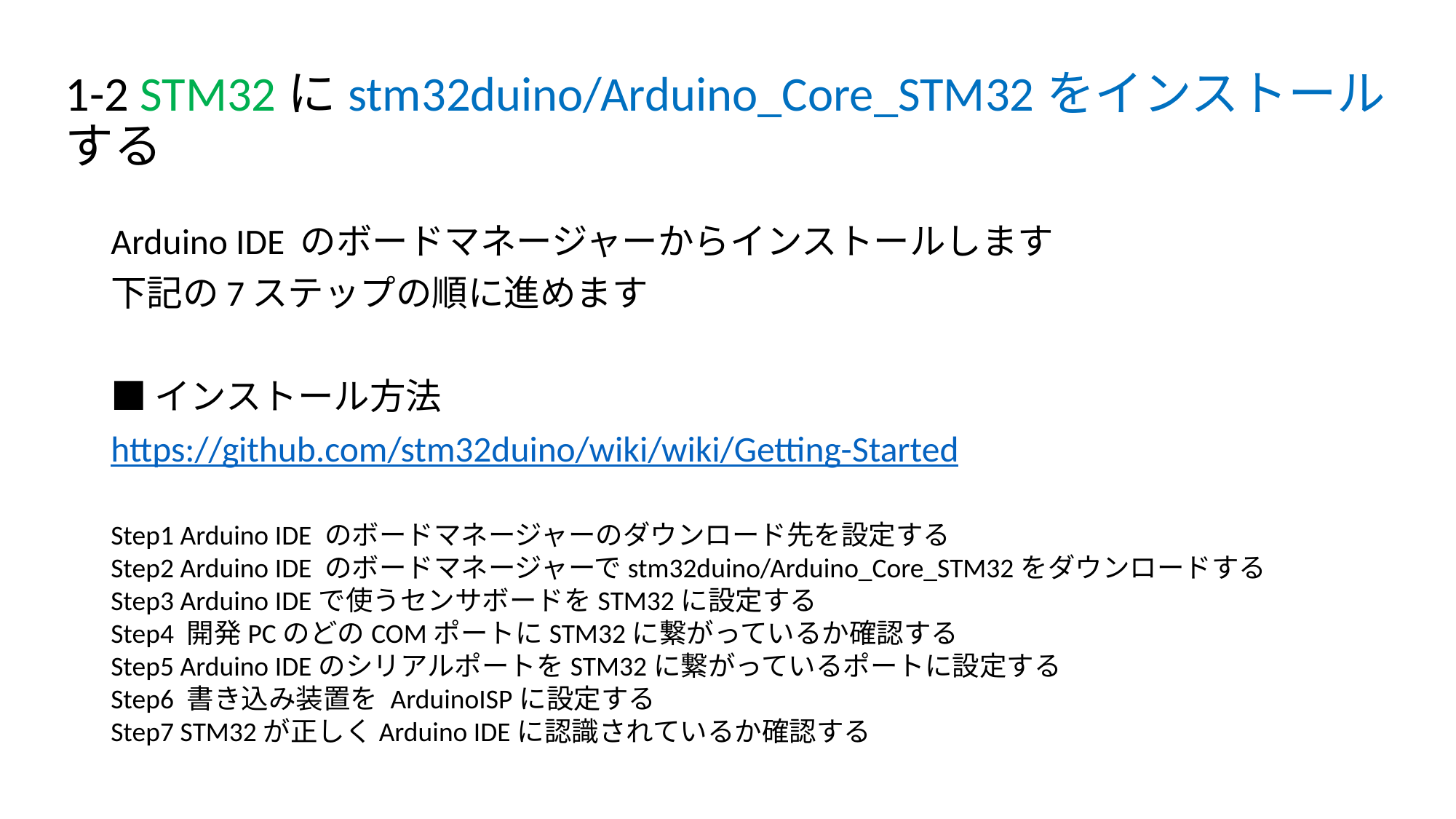

# 1-2 STM32にstm32duino/Arduino_Core_STM32をインストールする
Arduino IDE のボードマネージャーからインストールします
下記の7ステップの順に進めます

■インストール方法
https://github.com/stm32duino/wiki/wiki/Getting-Started
Step1 Arduino IDE のボードマネージャーのダウンロード先を設定する
Step2 Arduino IDE のボードマネージャーでstm32duino/Arduino_Core_STM32をダウンロードする
Step3 Arduino IDEで使うセンサボードをSTM32に設定する
Step4 開発PCのどのCOMポートにSTM32に繋がっているか確認する
Step5 Arduino IDEのシリアルポートをSTM32に繋がっているポートに設定する
Step6 書き込み装置を ArduinoISPに設定する
Step7 STM32が正しくArduino IDEに認識されているか確認する